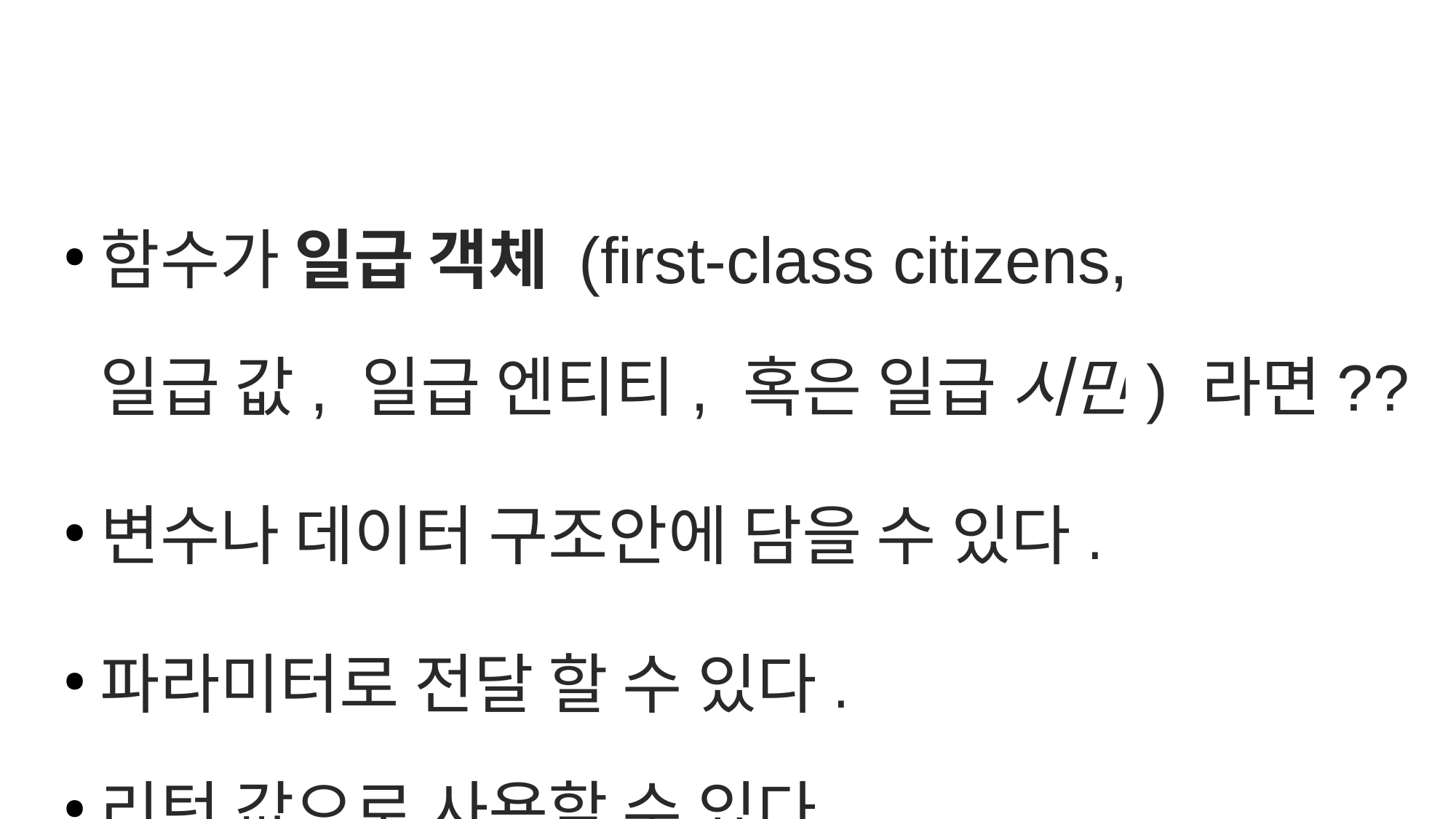

함수가 일급 객체 (first-class citizens,
일급 값, 일급 엔티티, 혹은 일급 시민) 라면??
변수나 데이터 구조안에 담을 수 있다.
파라미터로 전달 할 수 있다.
리턴 값으로 사용할 수 있다.